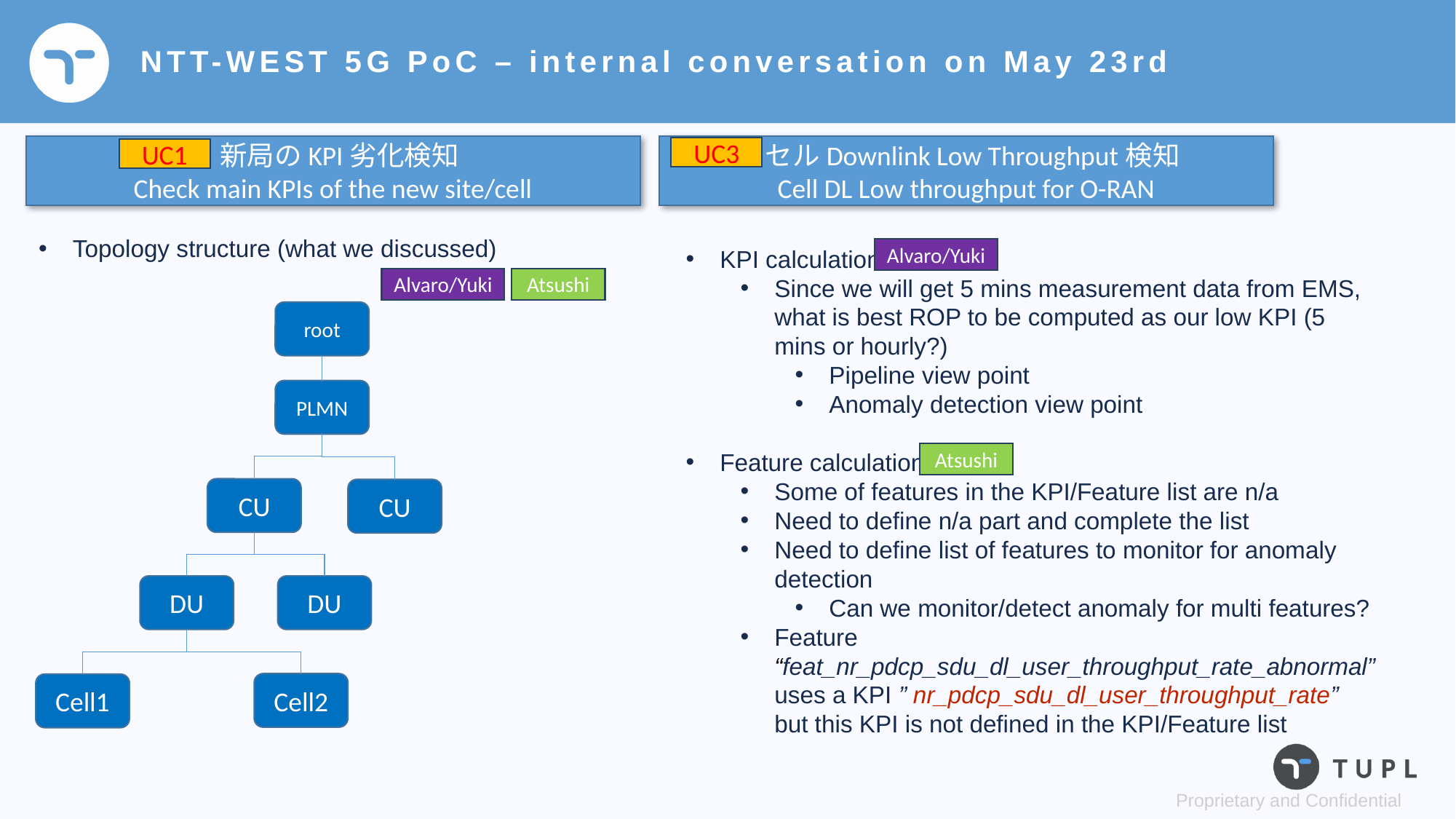

# NTT-WEST 5G PoC – internal conversation on May 23rd
 セルDownlink Low Throughput検知
Cell DL Low throughput for O-RAN
 新局のKPI劣化検知
Check main KPIs of the new site/cell
UC3
UC1

Topology structure (what we discussed)

KPI calculation
Since we will get 5 mins measurement data from EMS, what is best ROP to be computed as our low KPI (5 mins or hourly?)
Pipeline view point
Anomaly detection view point

Feature calculation
Some of features in the KPI/Feature list are n/a
Need to define n/a part and complete the list
Need to define list of features to monitor for anomaly detection
Can we monitor/detect anomaly for multi features?
Feature “feat_nr_pdcp_sdu_dl_user_throughput_rate_abnormal” uses a KPI ” nr_pdcp_sdu_dl_user_throughput_rate” but this KPI is not defined in the KPI/Feature list

Alvaro/Yuki
Alvaro/Yuki
Atsushi
root
PLMN
Atsushi
CU
CU
DU
DU
Cell2
Cell1